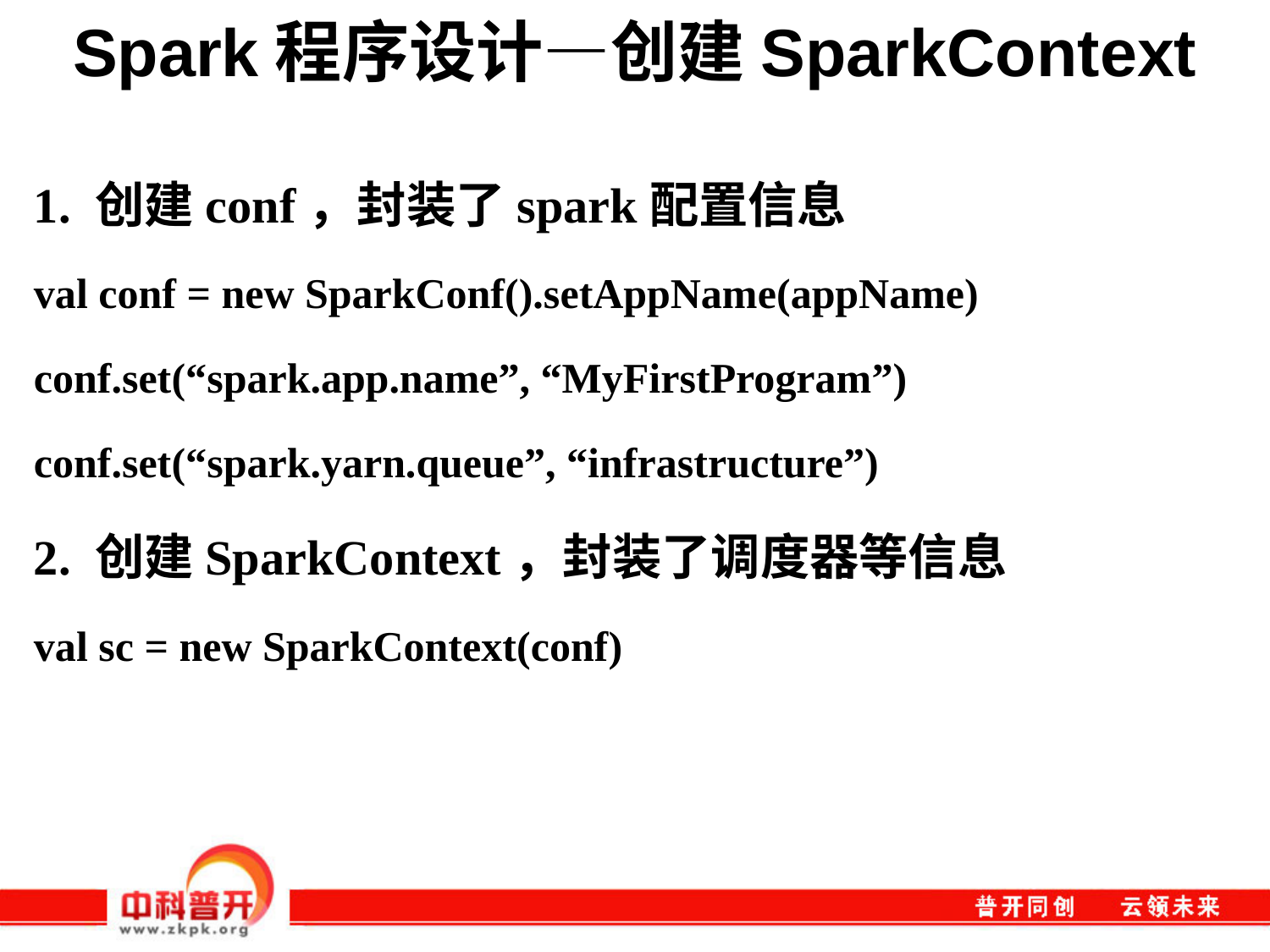

# Spark程序设计—创建SparkContext
1. 创建conf，封装了spark配置信息
val conf = new SparkConf().setAppName(appName)
conf.set(“spark.app.name”, “MyFirstProgram”)
conf.set(“spark.yarn.queue”, “infrastructure”)
2. 创建SparkContext，封装了调度器等信息
val sc = new SparkContext(conf)